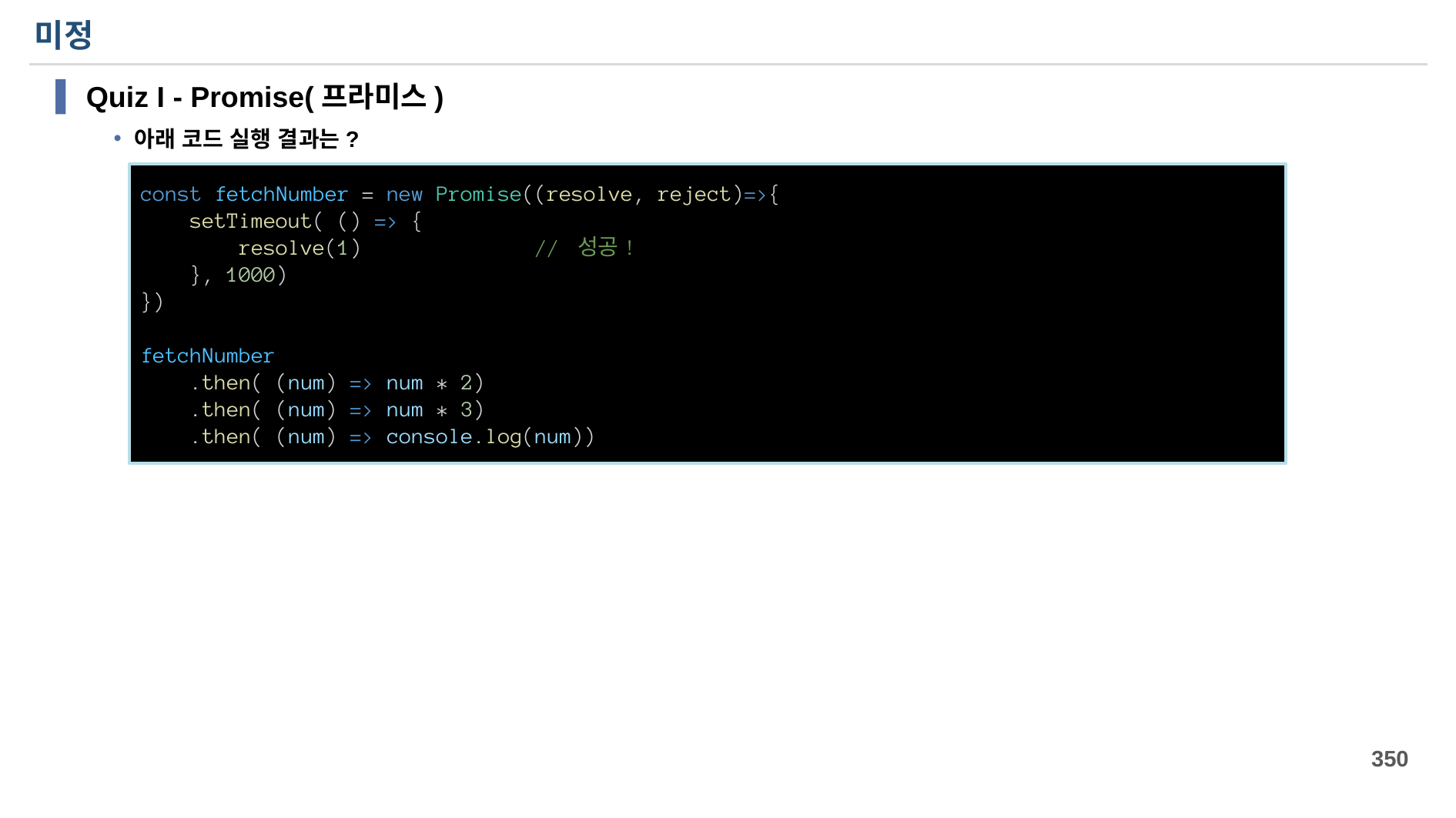

# 미정
Quiz I - Promise(프라미스)
아래 코드 실행 결과는?

const fetchNumber = new Promise((resolve, reject)=>{
    setTimeout( () => {
        resolve(1)              // 성공!
    }, 1000)
})
fetchNumber
    .then( (num) => num * 2)
    .then( (num) => num * 3)
    .then( (num) => console.log(num))
350